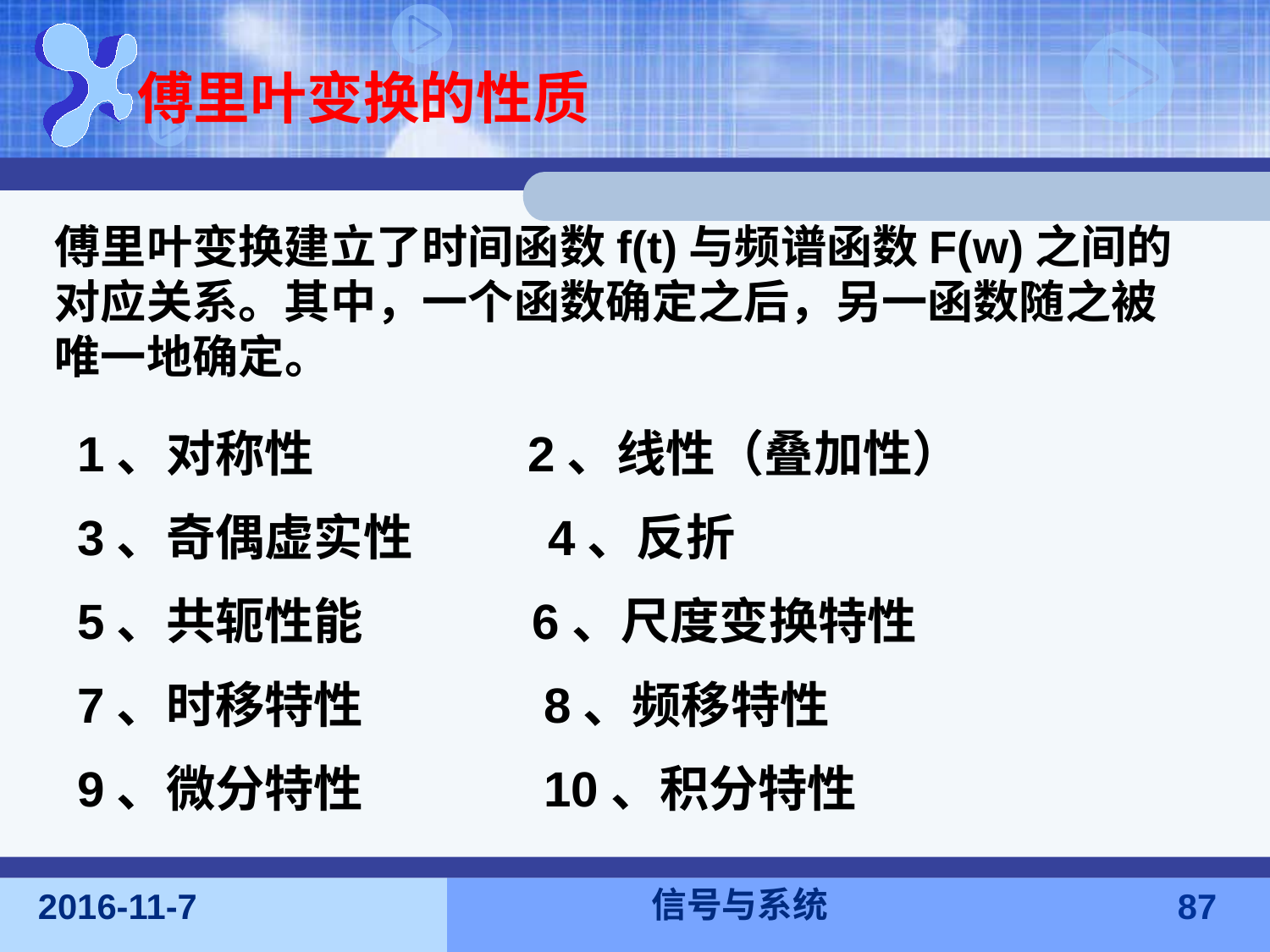

傅里叶变换的性质
傅里叶变换建立了时间函数f(t)与频谱函数F(w)之间的对应关系。其中，一个函数确定之后，另一函数随之被唯一地确定。
1、对称性                  2、线性（叠加性）
3、奇偶虚实性           4、反折
5、共轭性能              6、尺度变换特性
7、时移特性               8、频移特性
9、微分特性               10、积分特性
信号与系统
2016-11-7
87